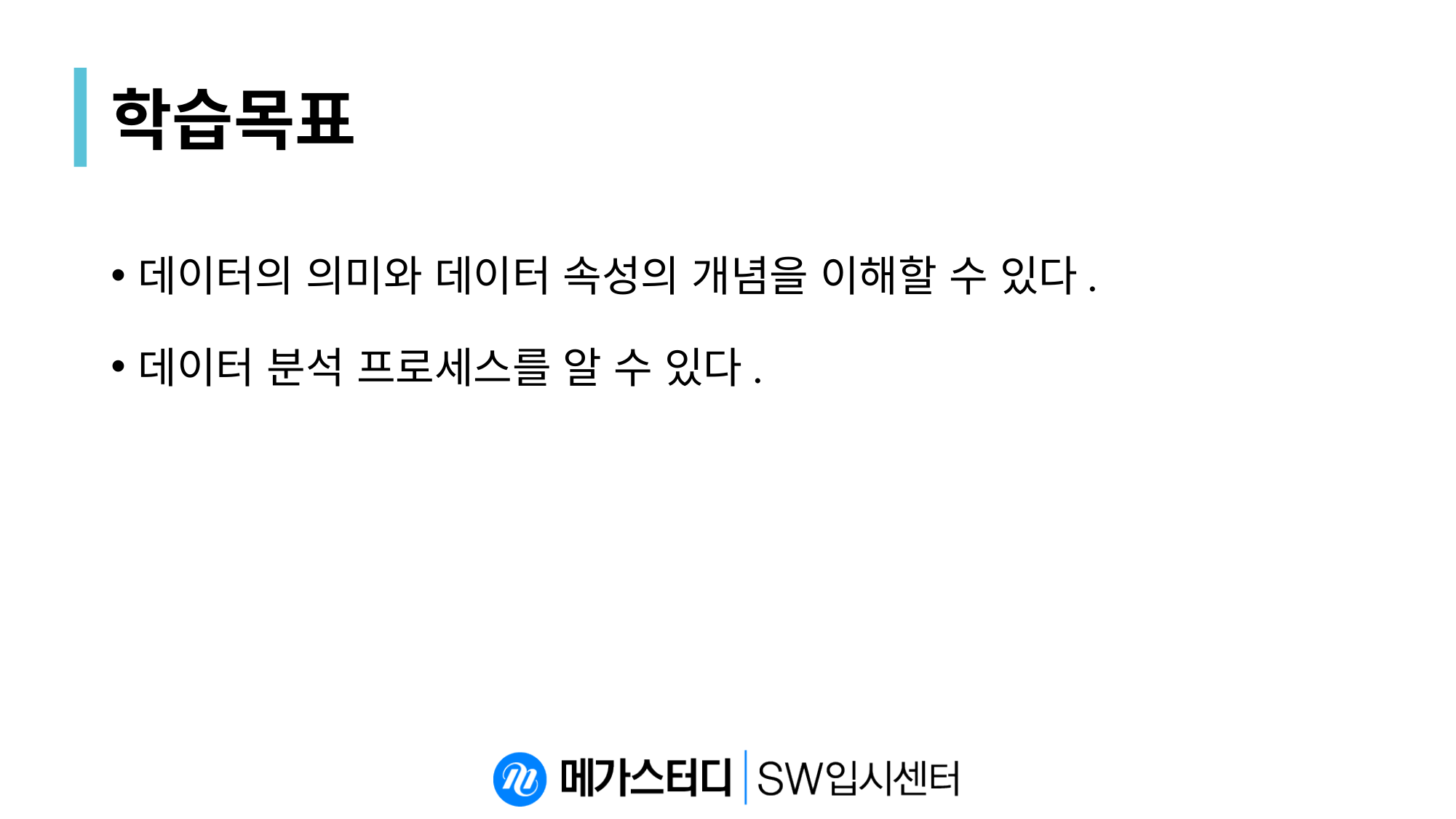

# 학습목표
데이터의 의미와 데이터 속성의 개념을 이해할 수 있다.
데이터 분석 프로세스를 알 수 있다.